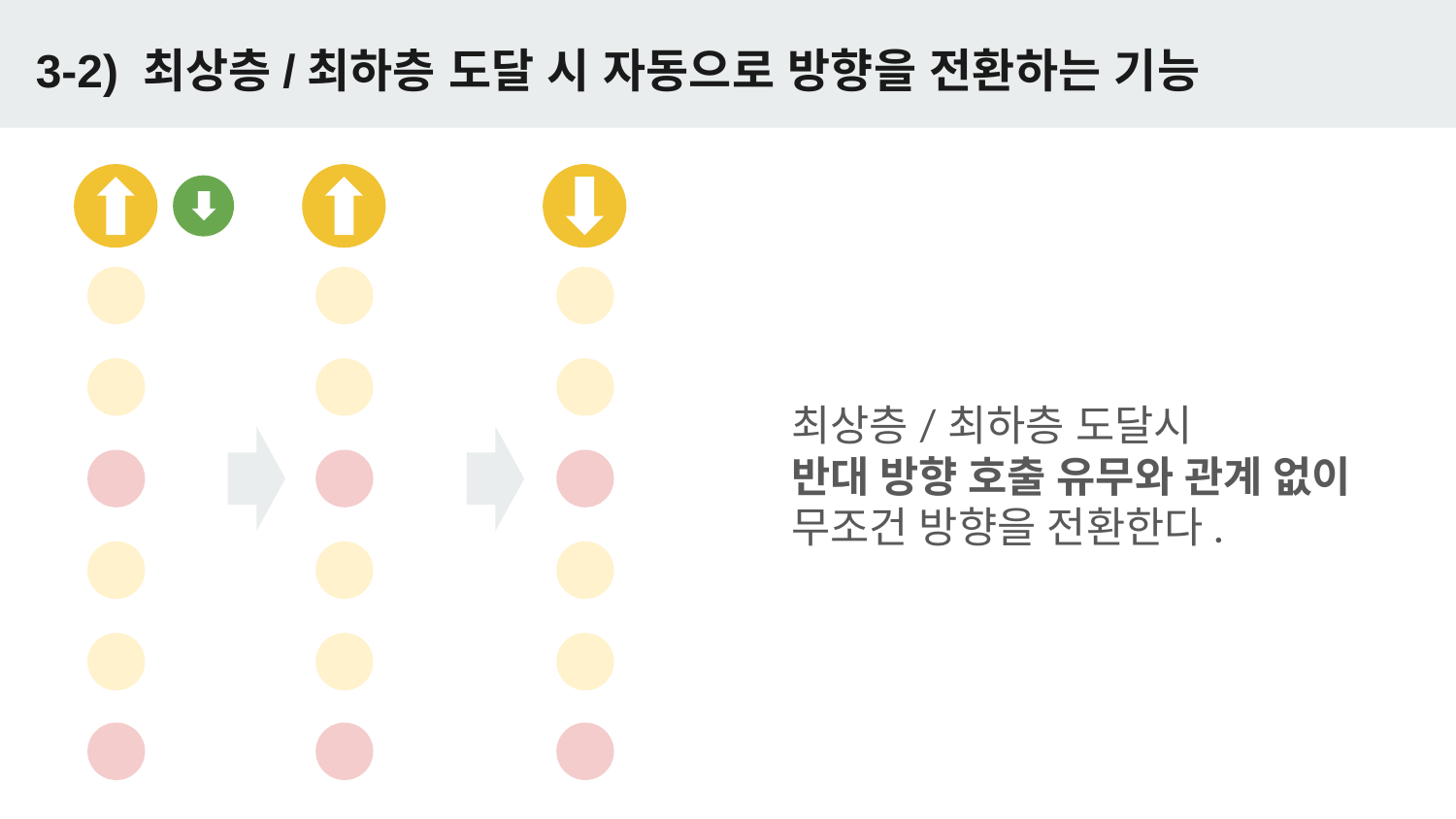

# 3-2) 최상층/최하층 도달 시 자동으로 방향을 전환하는 기능

최상층/최하층 도달시
반대 방향 호출 유무와 관계 없이
무조건 방향을 전환한다.